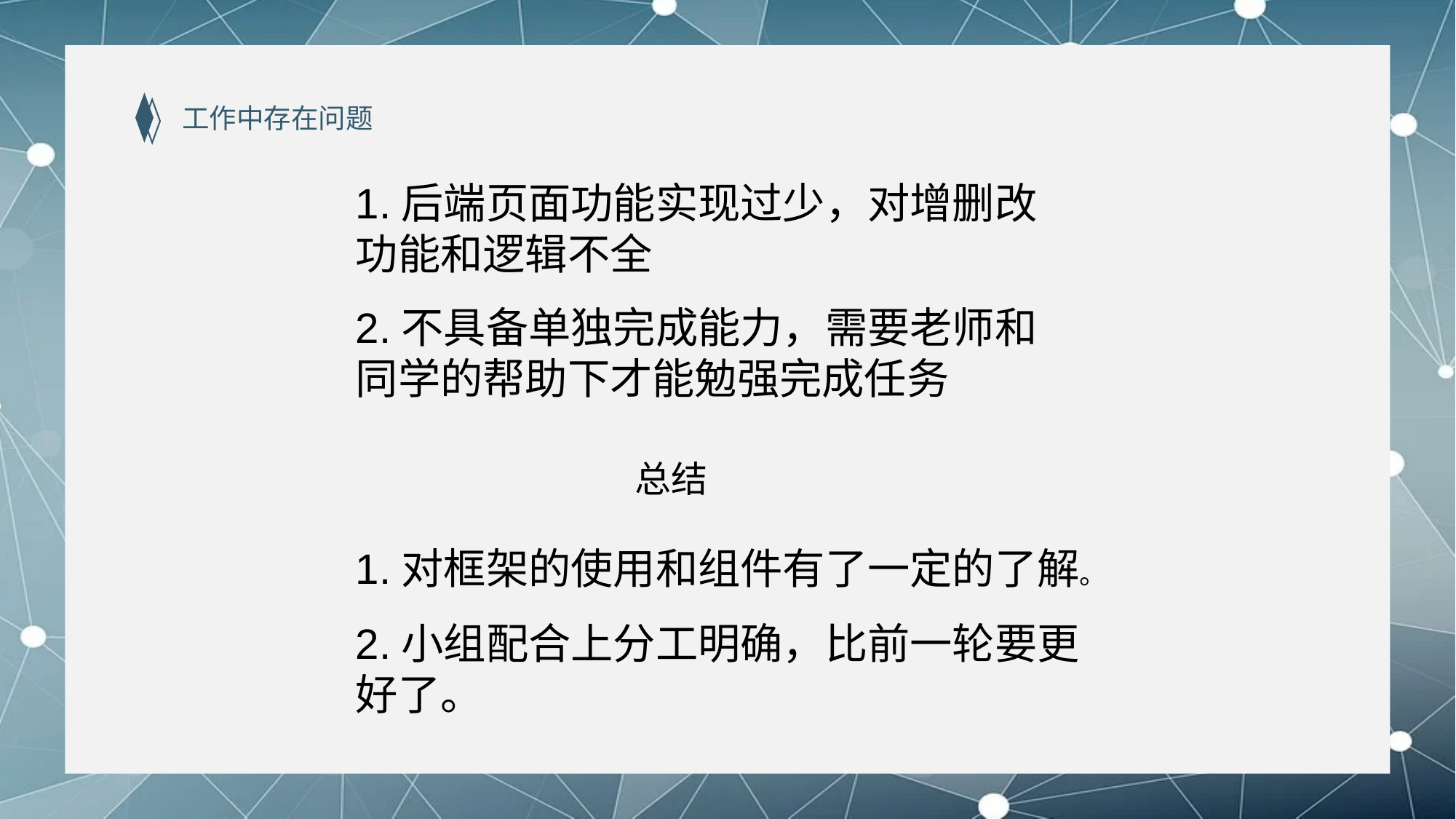

工作中存在问题

1.后端页面功能实现过少，对增删改功能和逻辑不全

2.不具备单独完成能力，需要老师和同学的帮助下才能勉强完成任务

总结
1.对框架的使用和组件有了一定的了解。
2.小组配合上分工明确，比前一轮要更好了。